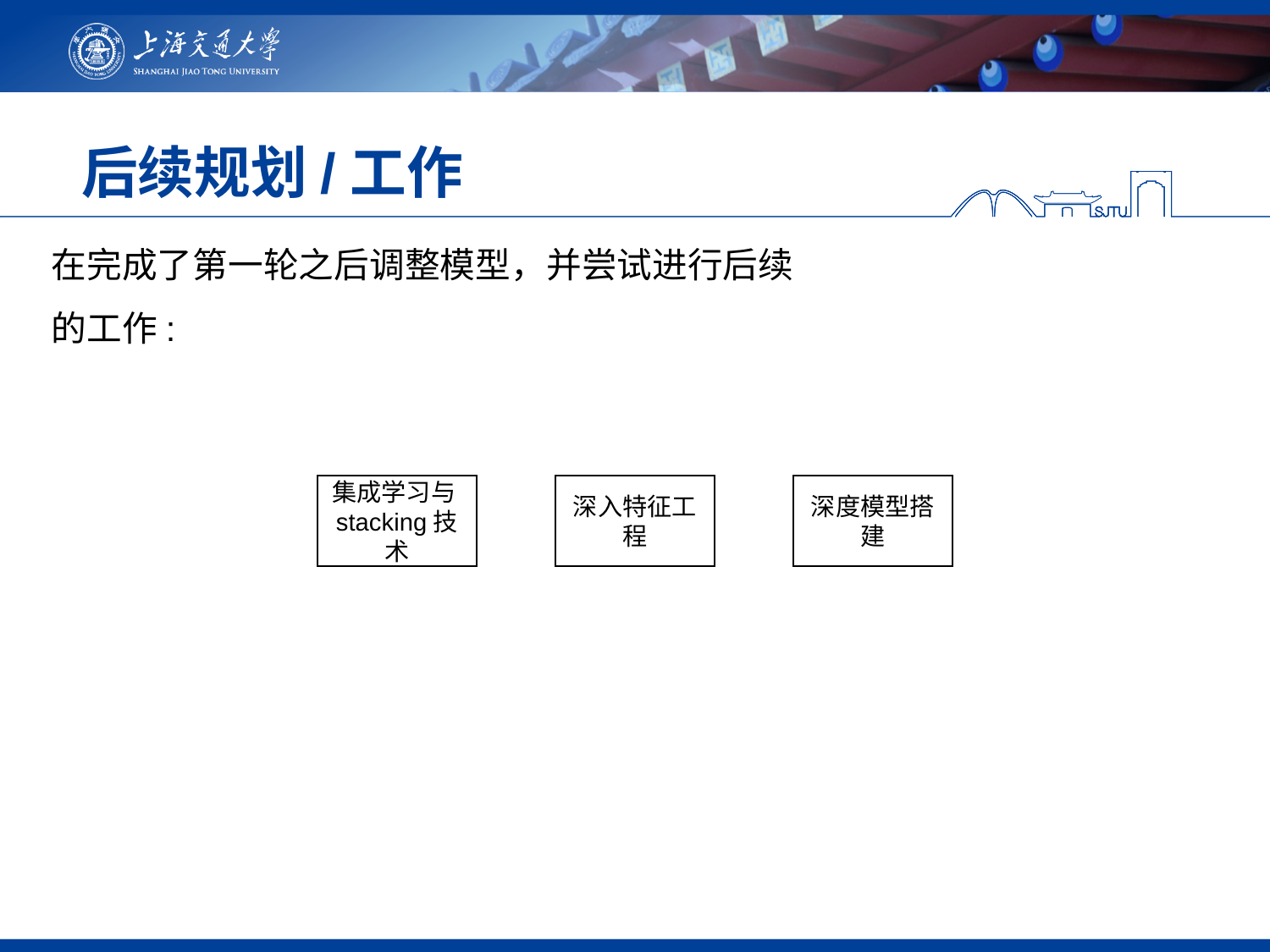

# 后续规划/工作
在完成了第一轮之后调整模型，并尝试进行后续的工作:

集成学习与stacking技术
深入特征工程
深度模型搭建